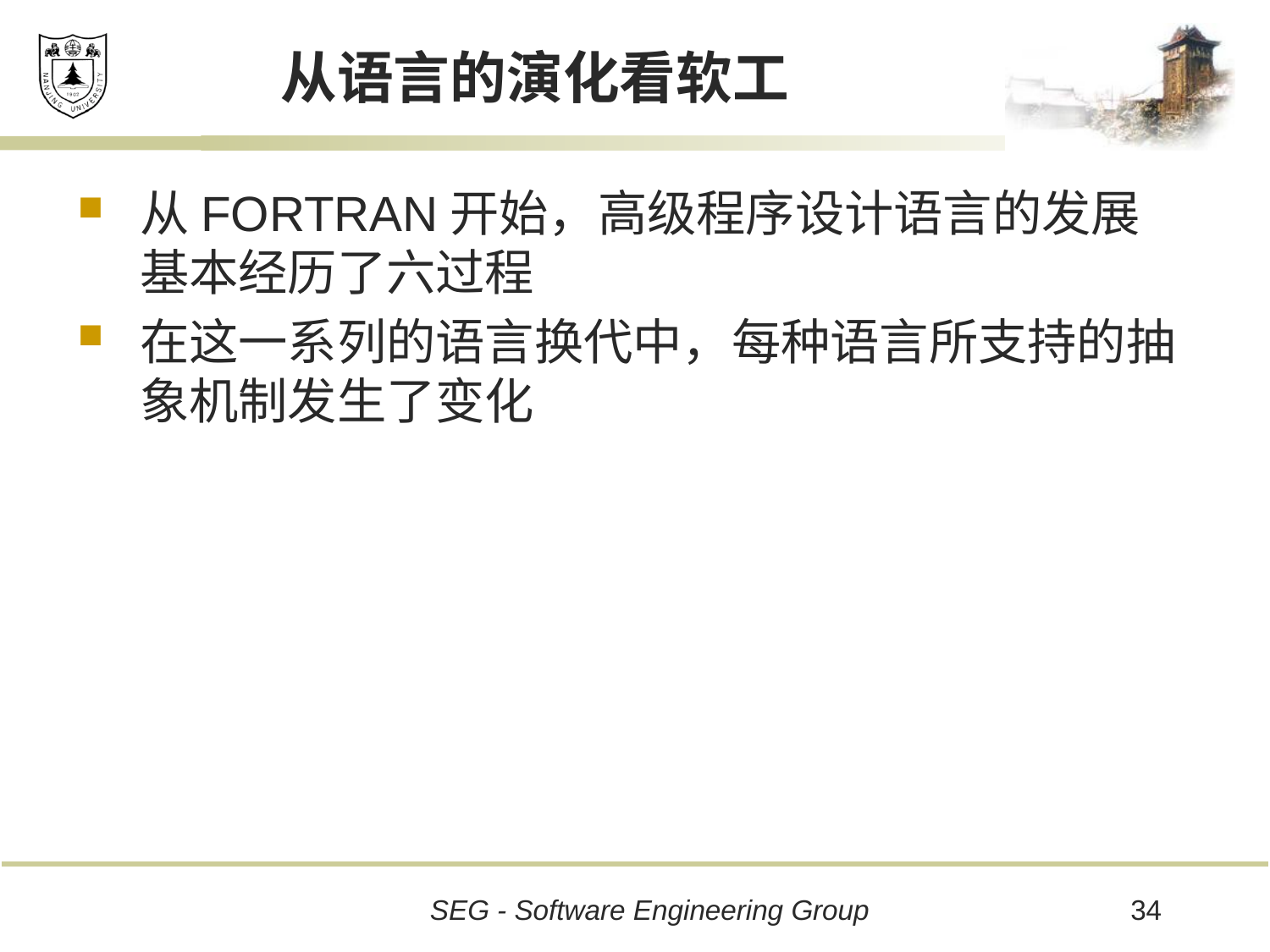

# 从语言的演化看软工
从FORTRAN开始，高级程序设计语言的发展基本经历了六过程
在这一系列的语言换代中，每种语言所支持的抽象机制发生了变化

34
SEG - Software Engineering Group